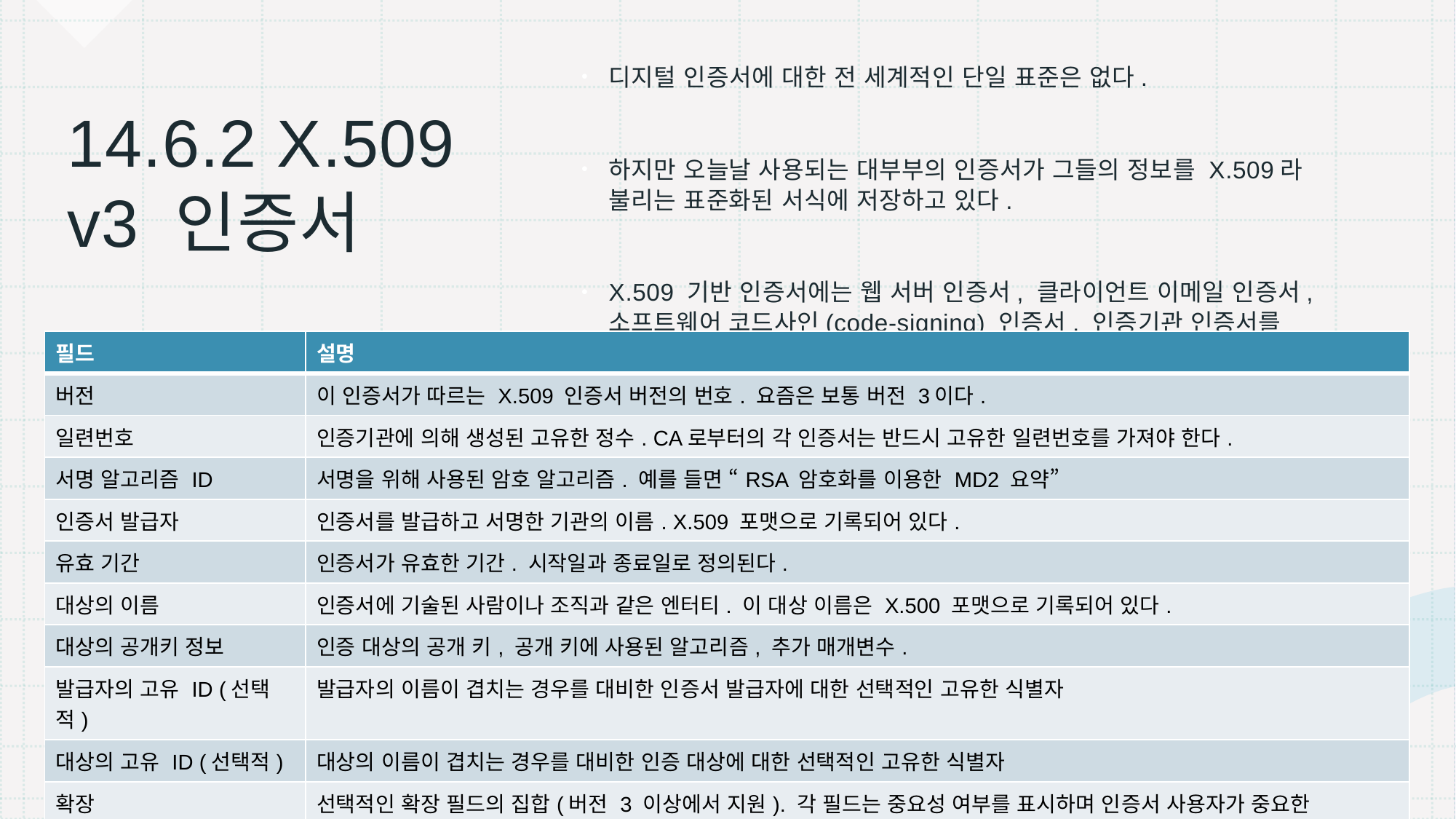

디지털 인증서에 대한 전 세계적인 단일 표준은 없다.

하지만 오늘날 사용되는 대부부의 인증서가 그들의 정보를 X.509라 불리는 표준화된 서식에 저장하고 있다.

X.509 기반 인증서에는 웹 서버 인증서, 클라이언트 이메일 인증서, 소프트웨어 코드사인(code-signing) 인증서, 인증기관 인증서를 비롯한 몇 가지 변종이 있다.

# 14.6.2 X.509 v3 인증서
| 필드 | 설명 |
| --- | --- |
| 버전 | 이 인증서가 따르는 X.509 인증서 버전의 번호. 요즘은 보통 버전 3이다. |
| 일련번호 | 인증기관에 의해 생성된 고유한 정수. CA로부터의 각 인증서는 반드시 고유한 일련번호를 가져야 한다. |
| 서명 알고리즘 ID | 서명을 위해 사용된 암호 알고리즘. 예를 들면 “RSA 암호화를 이용한 MD2 요약” |
| 인증서 발급자 | 인증서를 발급하고 서명한 기관의 이름. X.509 포맷으로 기록되어 있다. |
| 유효 기간 | 인증서가 유효한 기간. 시작일과 종료일로 정의된다. |
| 대상의 이름 | 인증서에 기술된 사람이나 조직과 같은 엔터티. 이 대상 이름은 X.500 포맷으로 기록되어 있다. |
| 대상의 공개키 정보 | 인증 대상의 공개 키, 공개 키에 사용된 알고리즘, 추가 매개변수. |
| 발급자의 고유 ID (선택적) | 발급자의 이름이 겹치는 경우를 대비한 인증서 발급자에 대한 선택적인 고유한 식별자 |
| 대상의 고유 ID (선택적) | 대상의 이름이 겹치는 경우를 대비한 인증 대상에 대한 선택적인 고유한 식별자 |
| 확장 | 선택적인 확장 필드의 집합(버전 3 이상에서 지원). 각 필드는 중요성 여부를 표시하며 인증서 사용자가 중요한 확장필드를 이해하지 못하면 인증서를 거절해야 한다. 흔히 쓰이는 확장은 기본 제약, 인증서 정책, 키 사용 등이다. |
| 인증기관 서명 | 위의 모든 필드에 대한 인증기관의 디지털 서명. 명시된 서명 알고리즘을 사용한다. |